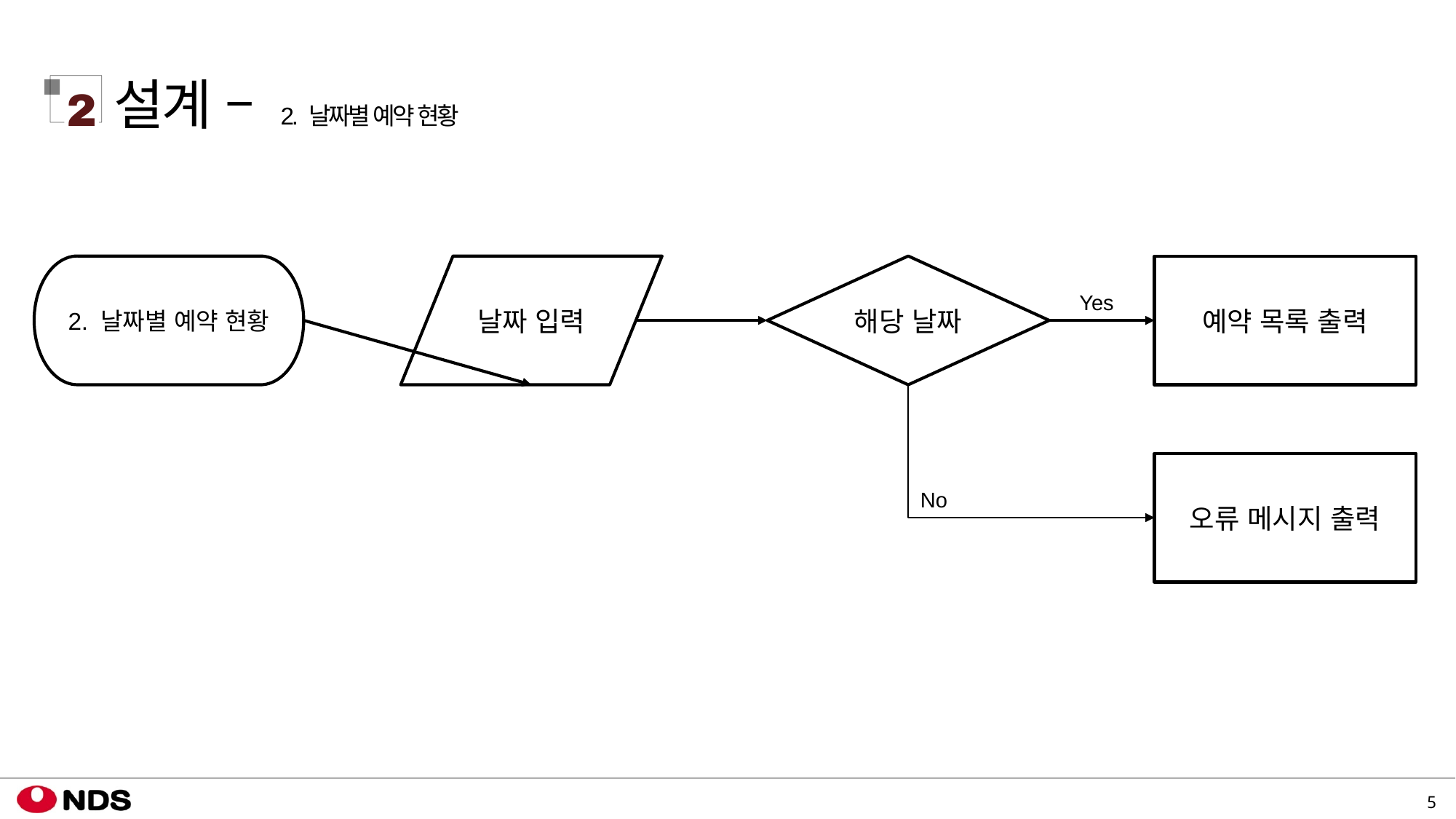

설계 – 2. 날짜별 예약 현황

2
2. 날짜별 예약 현황
날짜 입력
해당 날짜
예약 목록 출력
Yes
오류 메시지 출력
No